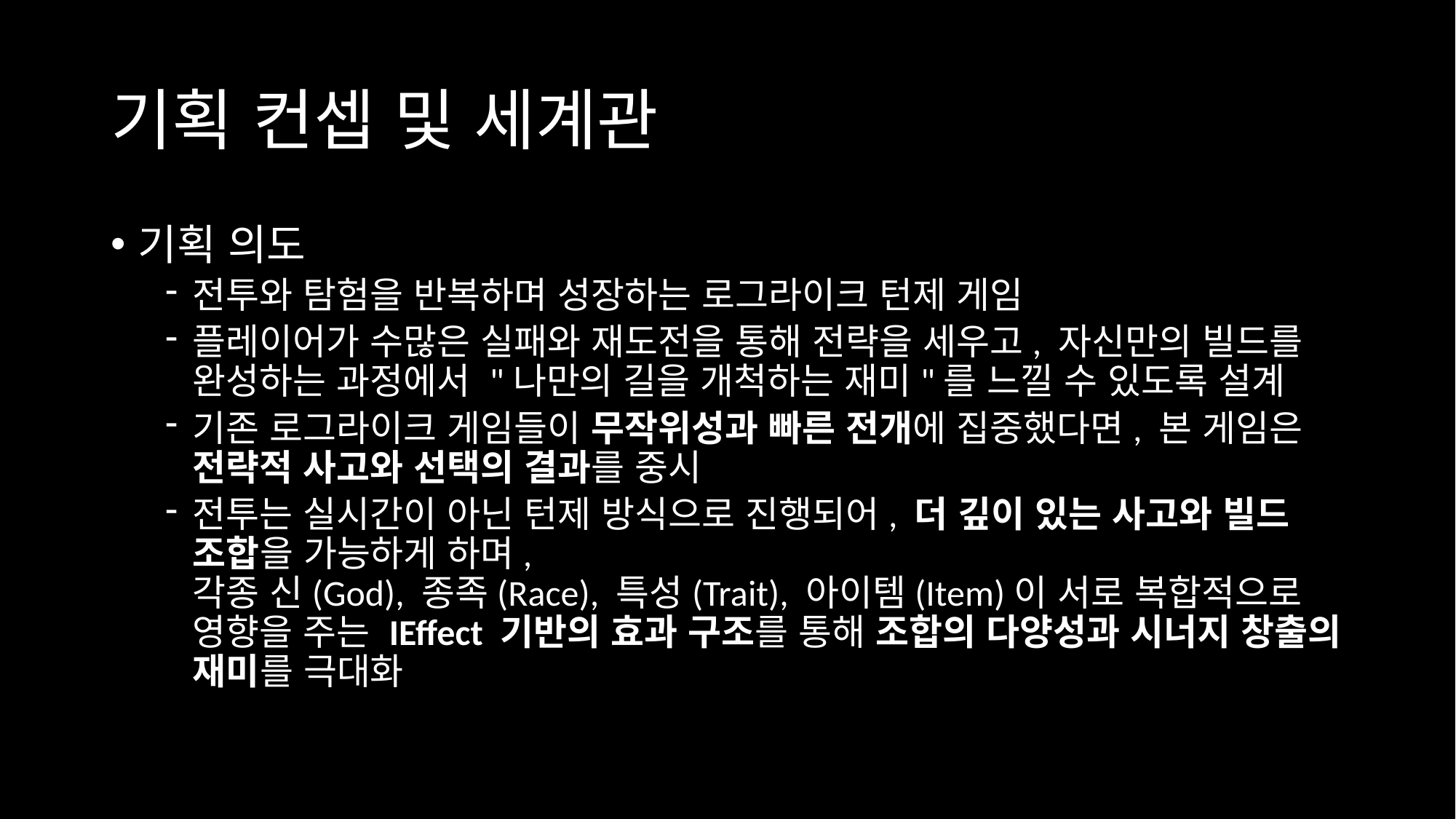

# 기획 컨셉 및 세계관
기획 의도
전투와 탐험을 반복하며 성장하는 로그라이크 턴제 게임
플레이어가 수많은 실패와 재도전을 통해 전략을 세우고, 자신만의 빌드를 완성하는 과정에서 "나만의 길을 개척하는 재미"를 느낄 수 있도록 설계
기존 로그라이크 게임들이 무작위성과 빠른 전개에 집중했다면, 본 게임은 전략적 사고와 선택의 결과를 중시
전투는 실시간이 아닌 턴제 방식으로 진행되어, 더 깊이 있는 사고와 빌드 조합을 가능하게 하며,
각종 신(God), 종족(Race), 특성(Trait), 아이템(Item)이 서로 복합적으로 영향을 주는 IEffect 기반의 효과 구조를 통해 조합의 다양성과 시너지 창출의 재미를 극대화